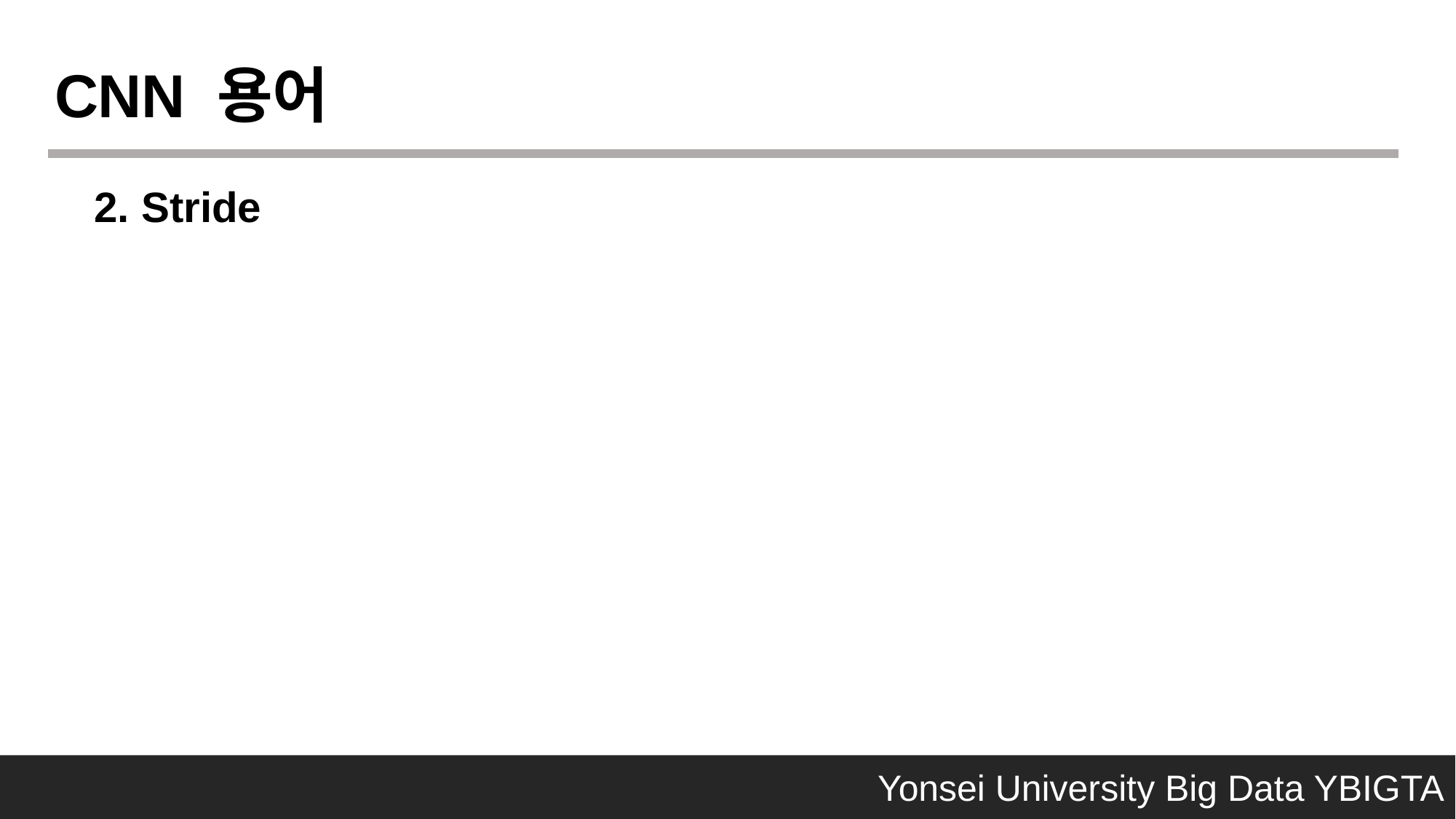

CNN 용어
2. Stride

 Yonsei University Big Data YBIGTA